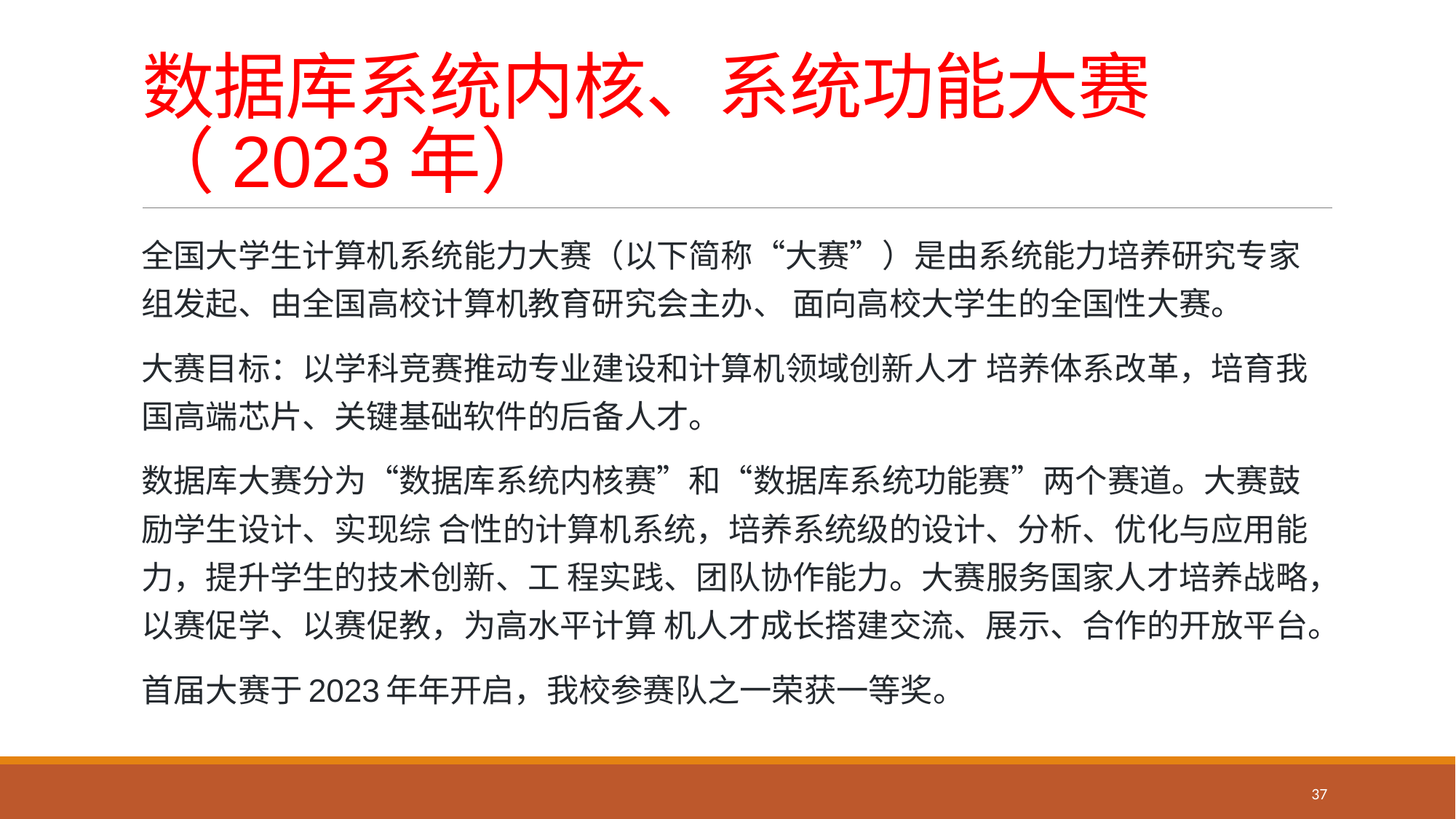

# 数据库系统内核、系统功能大赛（2023年）
全国大学生计算机系统能力大赛（以下简称“大赛”）是由系统能力培养研究专家组发起、由全国高校计算机教育研究会主办、 面向高校大学生的全国性大赛。
大赛目标：以学科竞赛推动专业建设和计算机领域创新人才 培养体系改革，培育我国高端芯片、关键基础软件的后备人才。
数据库大赛分为“数据库系统内核赛”和“数据库系统功能赛”两个赛道。大赛鼓励学生设计、实现综 合性的计算机系统，培养系统级的设计、分析、优化与应用能力，提升学生的技术创新、工 程实践、团队协作能力。大赛服务国家人才培养战略，以赛促学、以赛促教，为高水平计算 机人才成长搭建交流、展示、合作的开放平台。
首届大赛于2023年年开启，我校参赛队之一荣获一等奖。

37